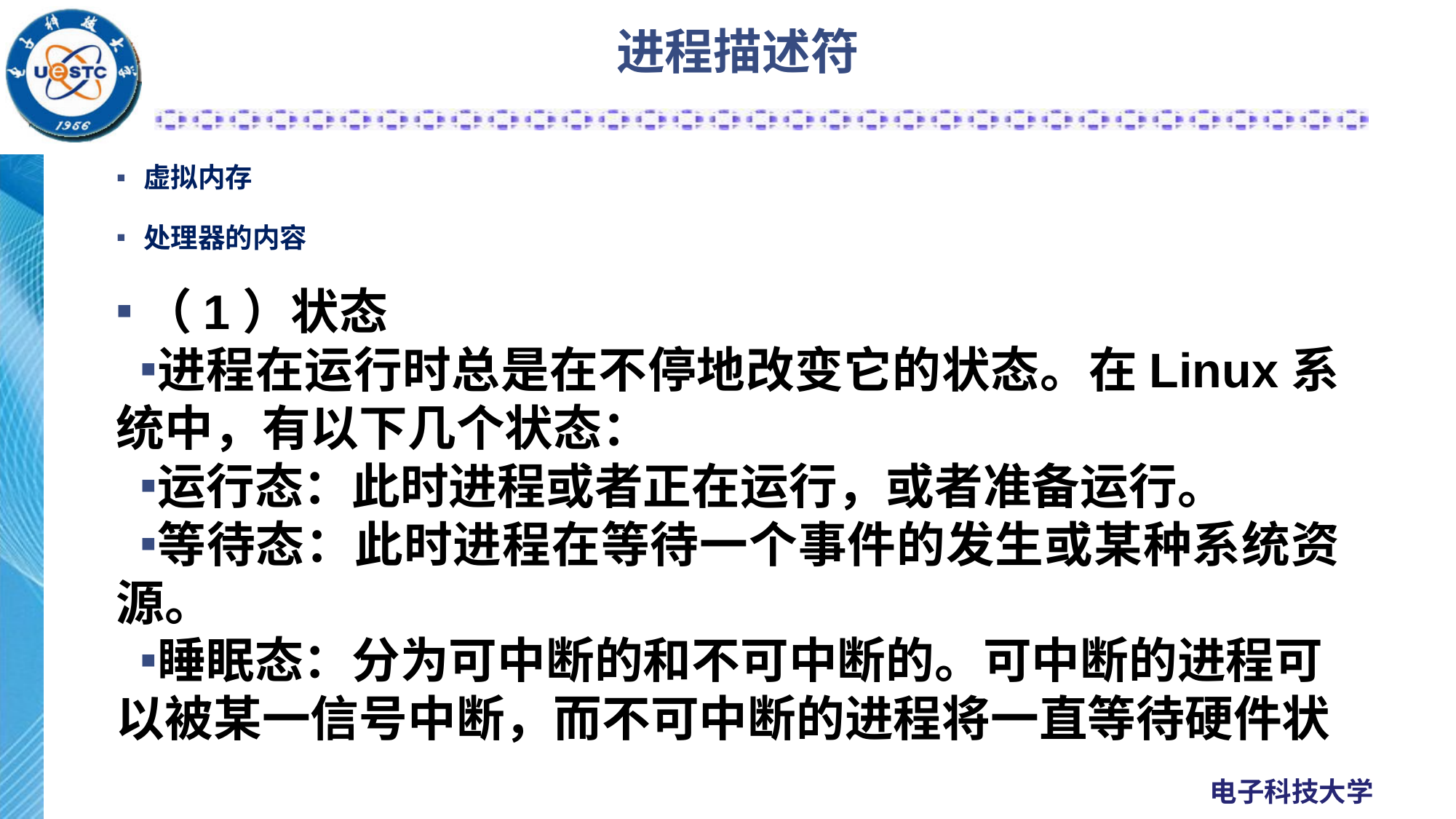

# 进程描述符
虚拟内存
处理器的内容
（1）状态
进程在运行时总是在不停地改变它的状态。在Linux系统中，有以下几个状态：
运行态：此时进程或者正在运行，或者准备运行。
等待态：此时进程在等待一个事件的发生或某种系统资源。
睡眠态：分为可中断的和不可中断的。可中断的进程可以被某一信号中断，而不可中断的进程将一直等待硬件状